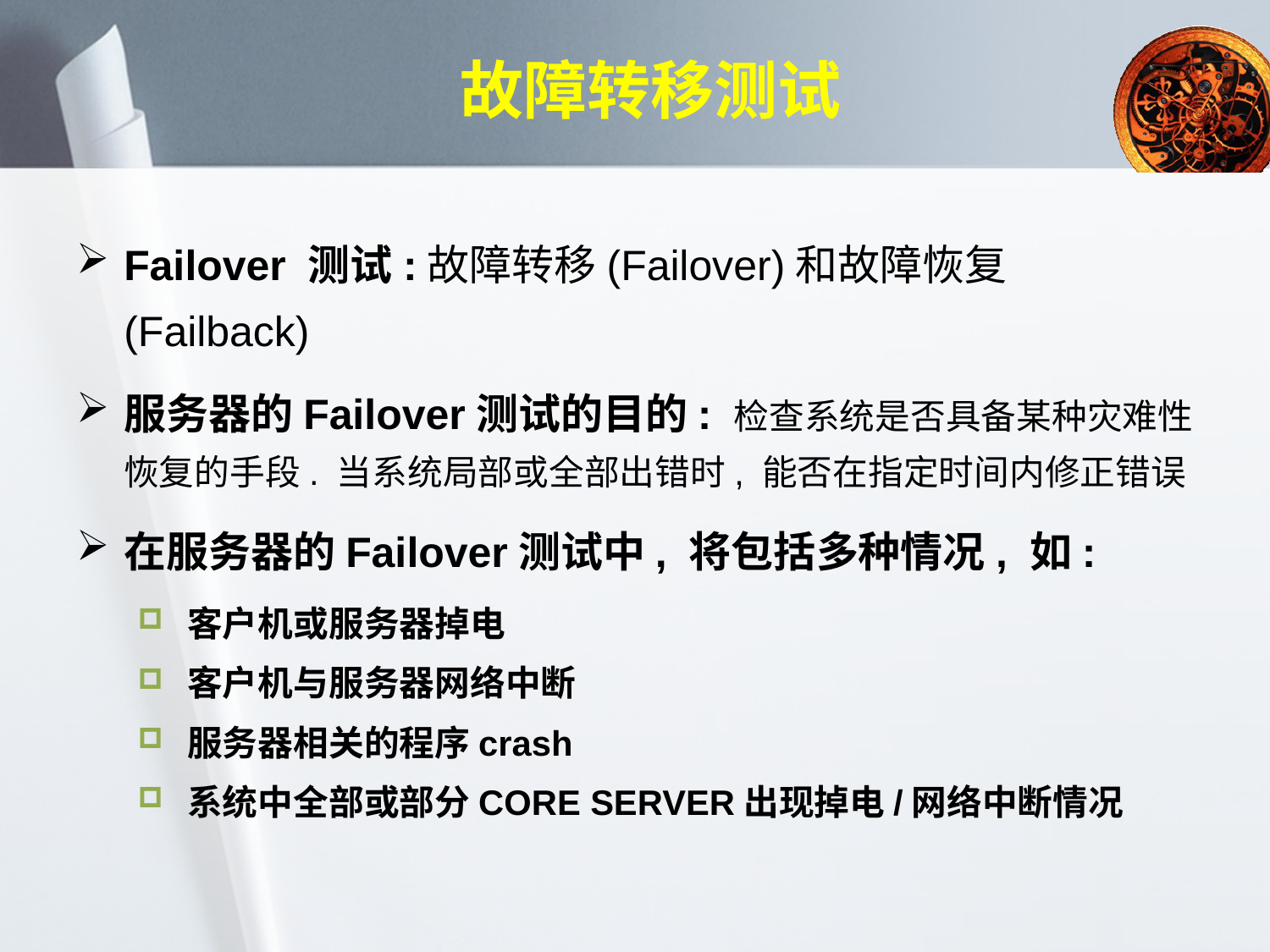

# 故障转移测试
Failover 测试:故障转移(Failover)和故障恢复(Failback)
服务器的Failover测试的目的: 检查系统是否具备某种灾难性恢复的手段. 当系统局部或全部出错时, 能否在指定时间内修正错误
在服务器的Failover测试中, 将包括多种情况, 如:
客户机或服务器掉电
客户机与服务器网络中断
服务器相关的程序crash
系统中全部或部分CORE SERVER出现掉电/网络中断情况